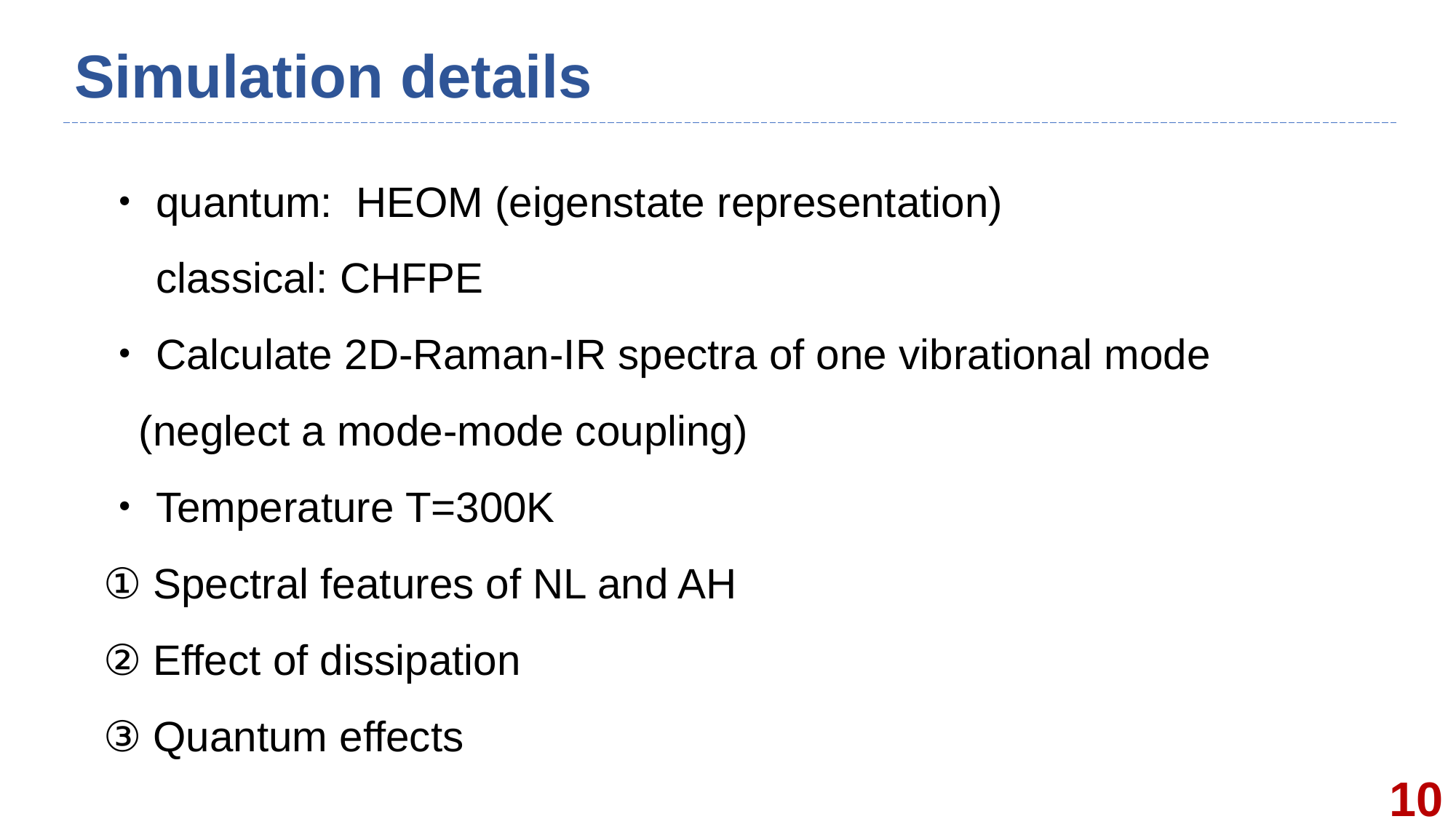

# Simulation details
・quantum:  HEOM (eigenstate representation)
　classical: CHFPE
・Calculate 2D-Raman-IR spectra of one vibrational mode
   (neglect a mode-mode coupling)
・Temperature T=300K
① Spectral features of NL and AH
② Effect of dissipation
③ Quantum effects
10